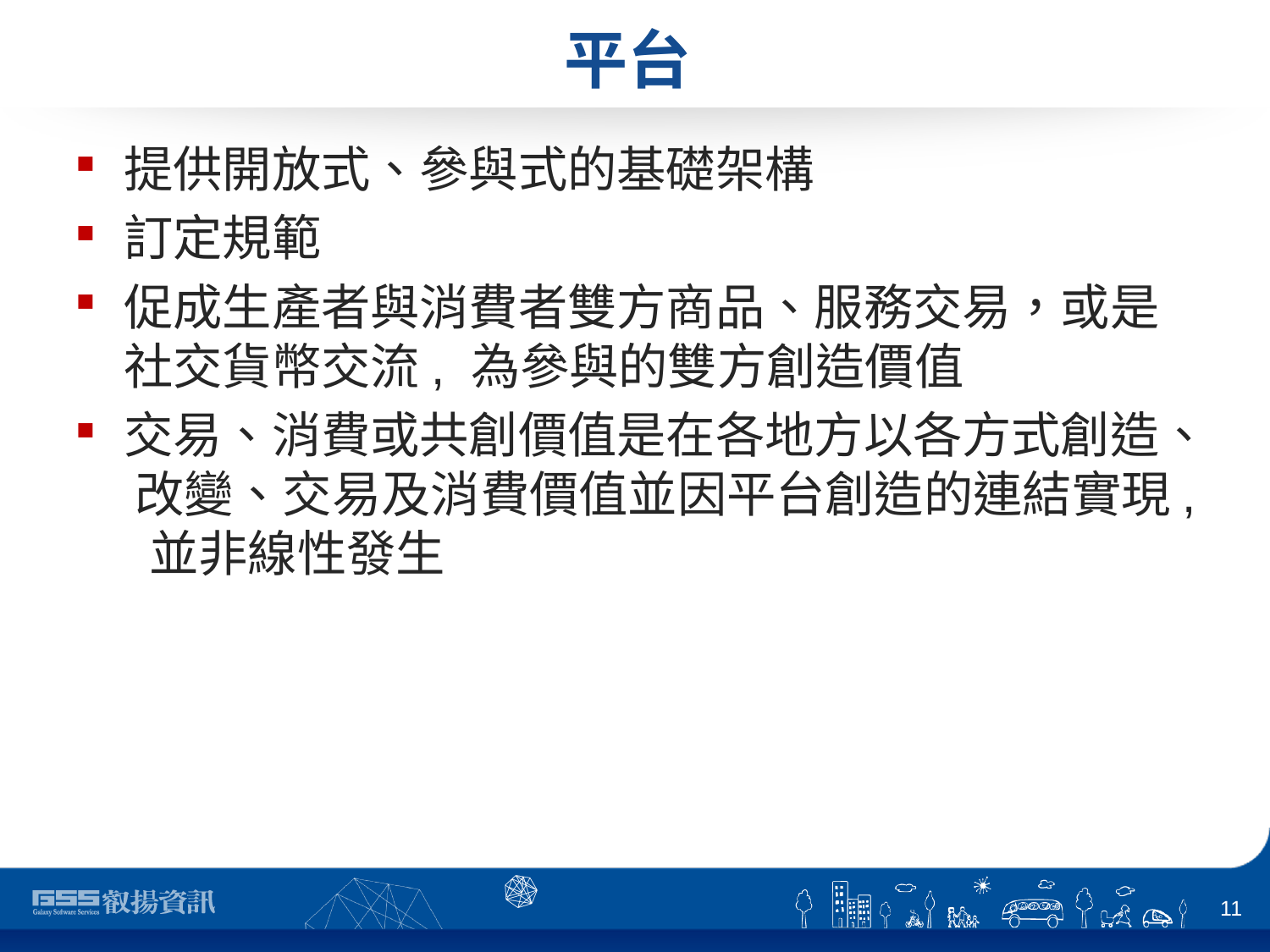

# 平台
提供開放式、參與式的基礎架構
訂定規範
促成生產者與消費者雙方商品、服務交易，或是社交貨幣交流, 為參與的雙方創造價值
交易、消費或共創價值是在各地方以各方式創造、 改變、交易及消費價值並因平台創造的連結實現, 並非線性發生

11